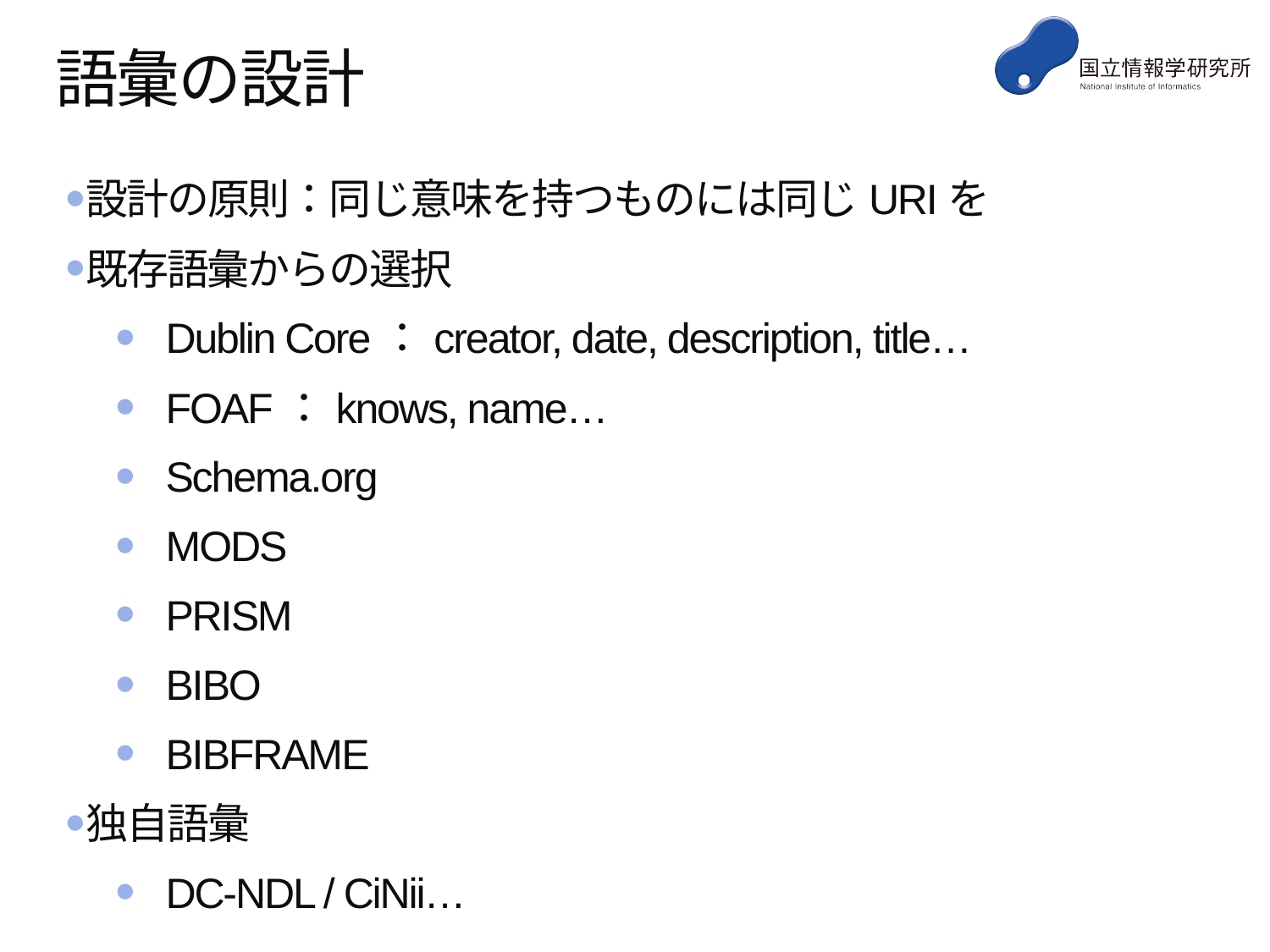

# 語彙の設計
設計の原則：同じ意味を持つものには同じURIを
既存語彙からの選択
Dublin Core：creator, date, description, title…
FOAF：knows, name…
Schema.org
MODS
PRISM
BIBO
BIBFRAME
独自語彙
DC-NDL / CiNii…